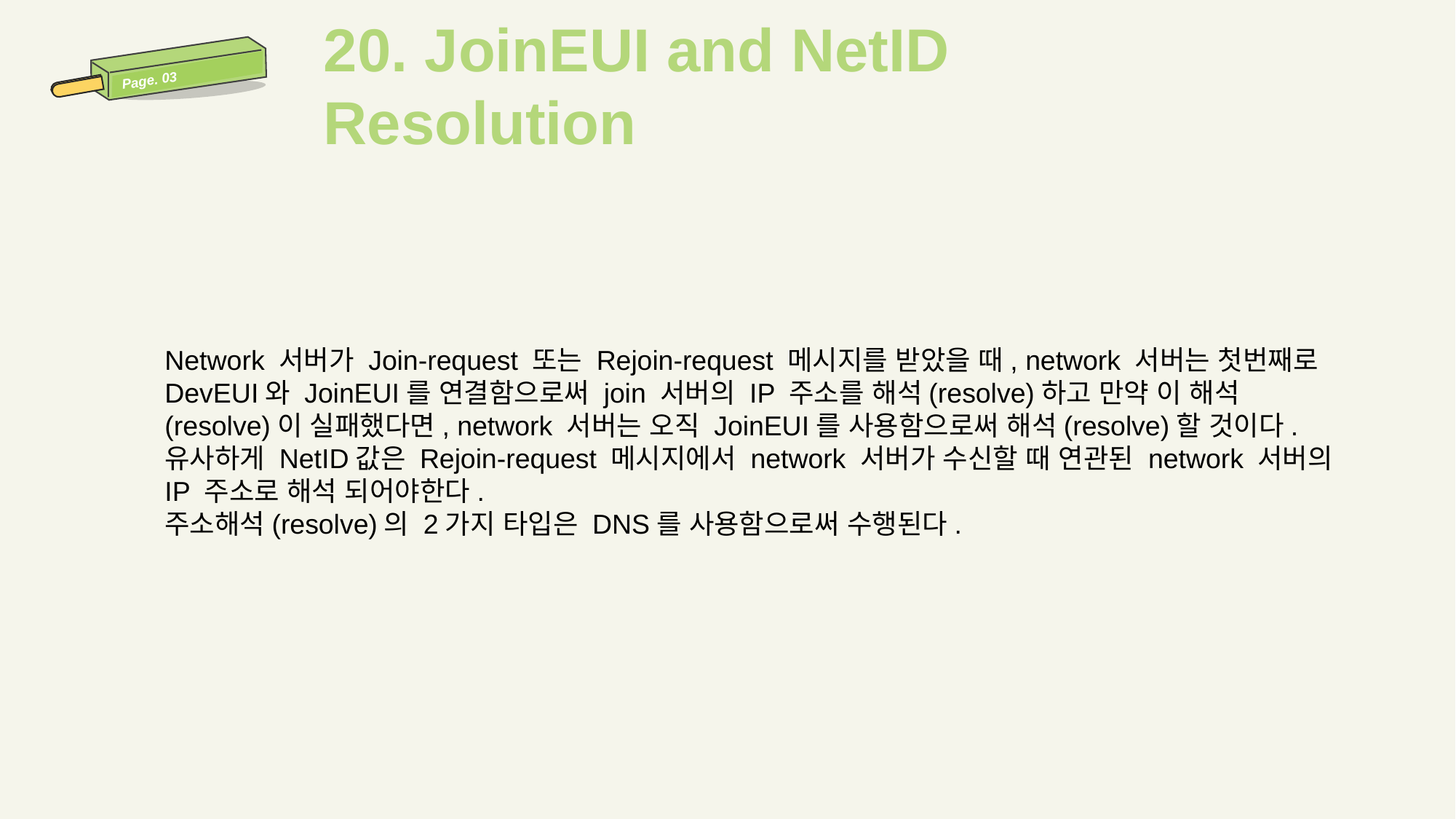

20. JoinEUI and NetID Resolution

Page. 03
Network 서버가 Join-request 또는 Rejoin-request 메시지를 받았을 때, network 서버는 첫번째로 DevEUI와 JoinEUI를 연결함으로써 join 서버의 IP 주소를 해석(resolve)하고 만약 이 해석(resolve)이 실패했다면, network 서버는 오직 JoinEUI를 사용함으로써 해석(resolve)할 것이다.
유사하게 NetID값은 Rejoin-request 메시지에서 network 서버가 수신할 때 연관된 network 서버의 IP 주소로 해석 되어야한다.
주소해석(resolve)의 2가지 타입은 DNS를 사용함으로써 수행된다.